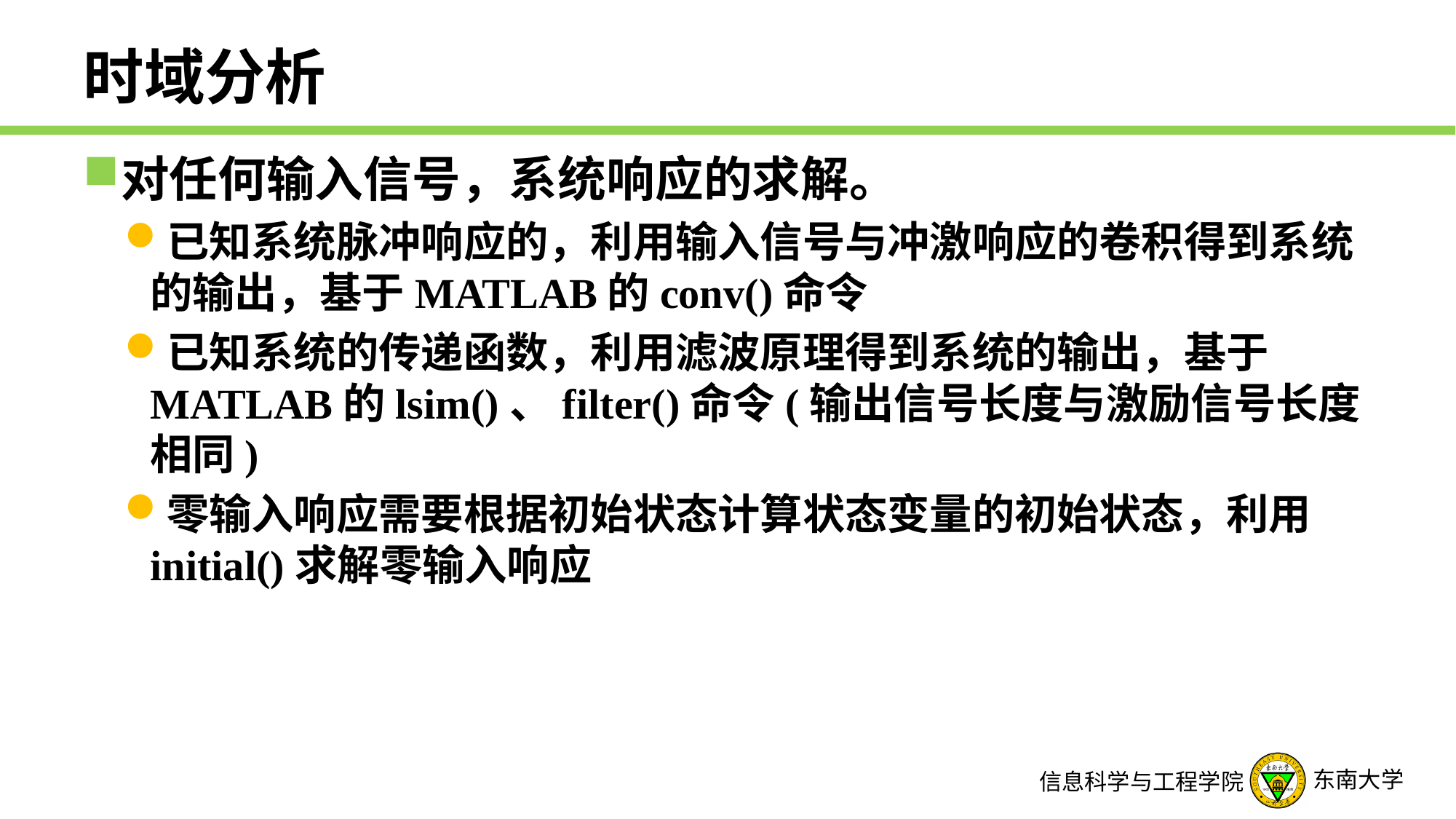

# 时域分析
对任何输入信号，系统响应的求解。
已知系统脉冲响应的，利用输入信号与冲激响应的卷积得到系统的输出，基于MATLAB的conv()命令
已知系统的传递函数，利用滤波原理得到系统的输出，基于MATLAB的lsim()、filter()命令(输出信号长度与激励信号长度相同)
零输入响应需要根据初始状态计算状态变量的初始状态，利用initial()求解零输入响应